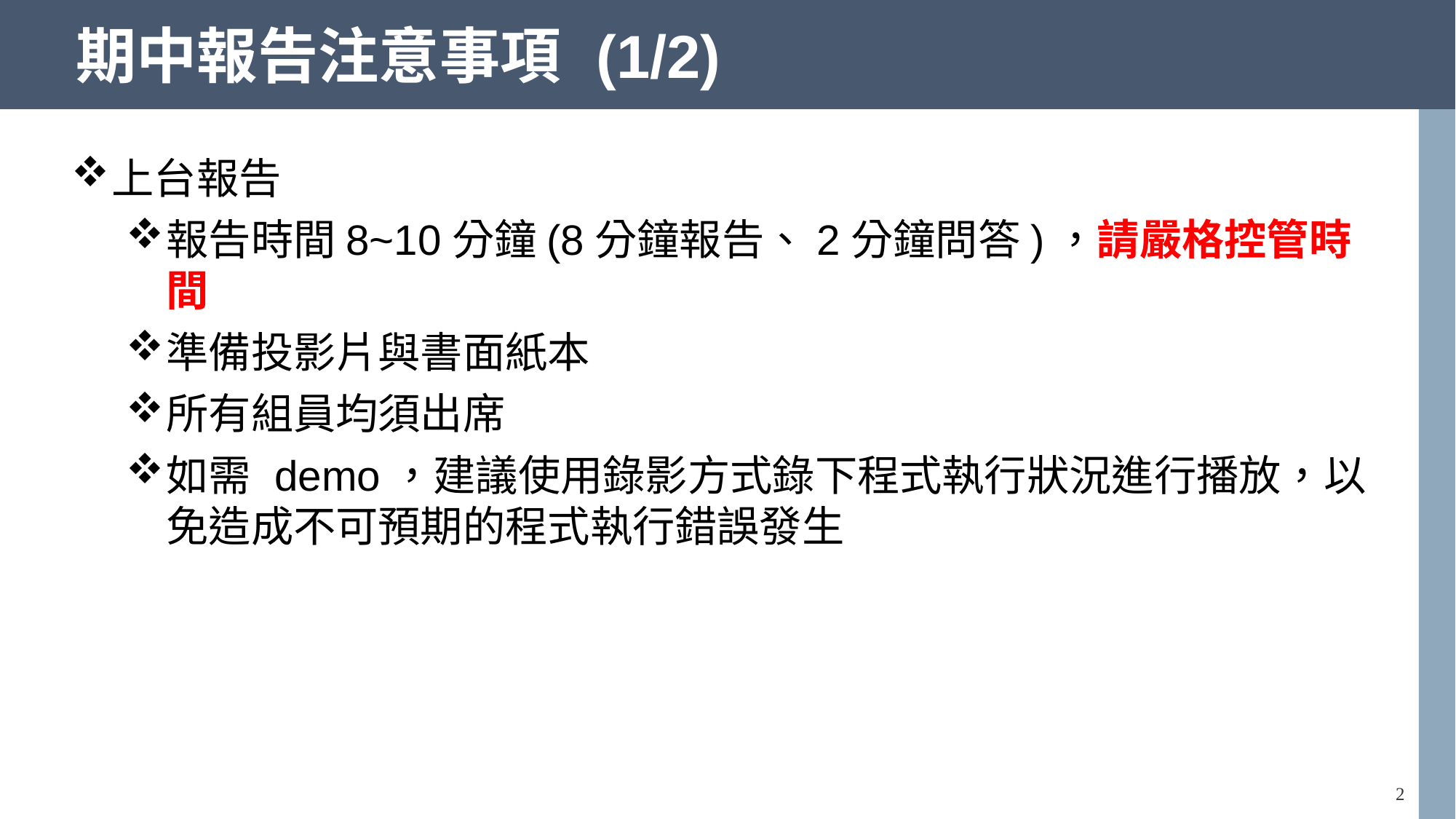

# 期中報告注意事項 (1/2)
上台報告
報告時間8~10分鐘(8分鐘報告、2分鐘問答)，請嚴格控管時間
準備投影片與書面紙本
所有組員均須出席
如需 demo，建議使用錄影方式錄下程式執行狀況進行播放，以免造成不可預期的程式執行錯誤發生
2